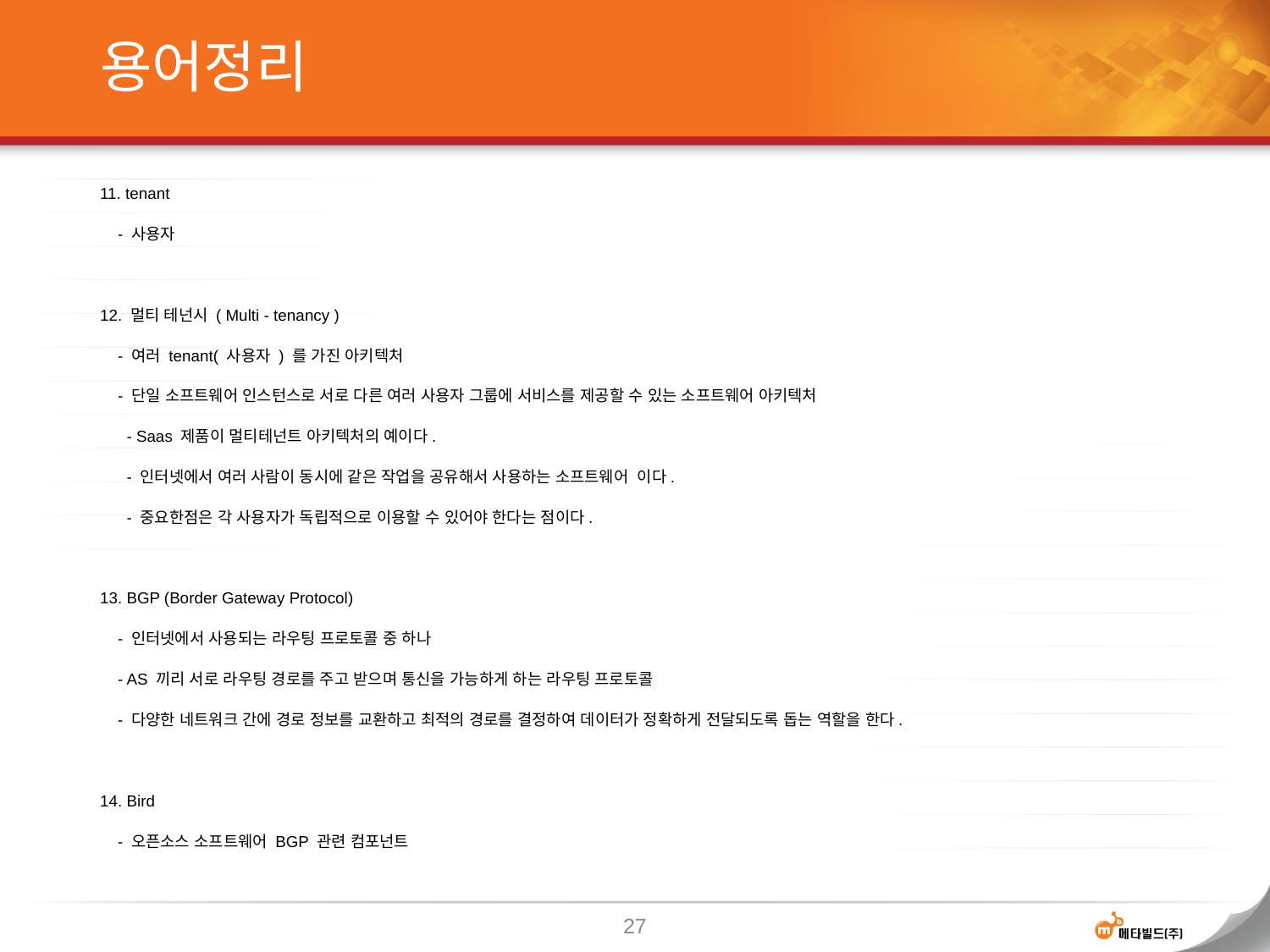

# 용어정리
11. tenant
    - 사용자

12. 멀티 테넌시 ( Multi - tenancy )
    - 여러 tenant( 사용자 ) 를 가진 아키텍처
    - 단일 소프트웨어 인스턴스로 서로 다른 여러 사용자 그룹에 서비스를 제공할 수 있는 소프트웨어 아키텍처
      - Saas 제품이 멀티테넌트 아키텍처의 예이다.
      - 인터넷에서 여러 사람이 동시에 같은 작업을 공유해서 사용하는 소프트웨어  이다.
      - 중요한점은 각 사용자가 독립적으로 이용할 수 있어야 한다는 점이다.

13. BGP (Border Gateway Protocol)
    - 인터넷에서 사용되는 라우팅 프로토콜 중 하나
    - AS 끼리 서로 라우팅 경로를 주고 받으며 통신을 가능하게 하는 라우팅 프로토콜
    - 다양한 네트워크 간에 경로 정보를 교환하고 최적의 경로를 결정하여 데이터가 정확하게 전달되도록 돕는 역할을 한다.

14. Bird
    - 오픈소스 소프트웨어 BGP 관련 컴포넌트
27